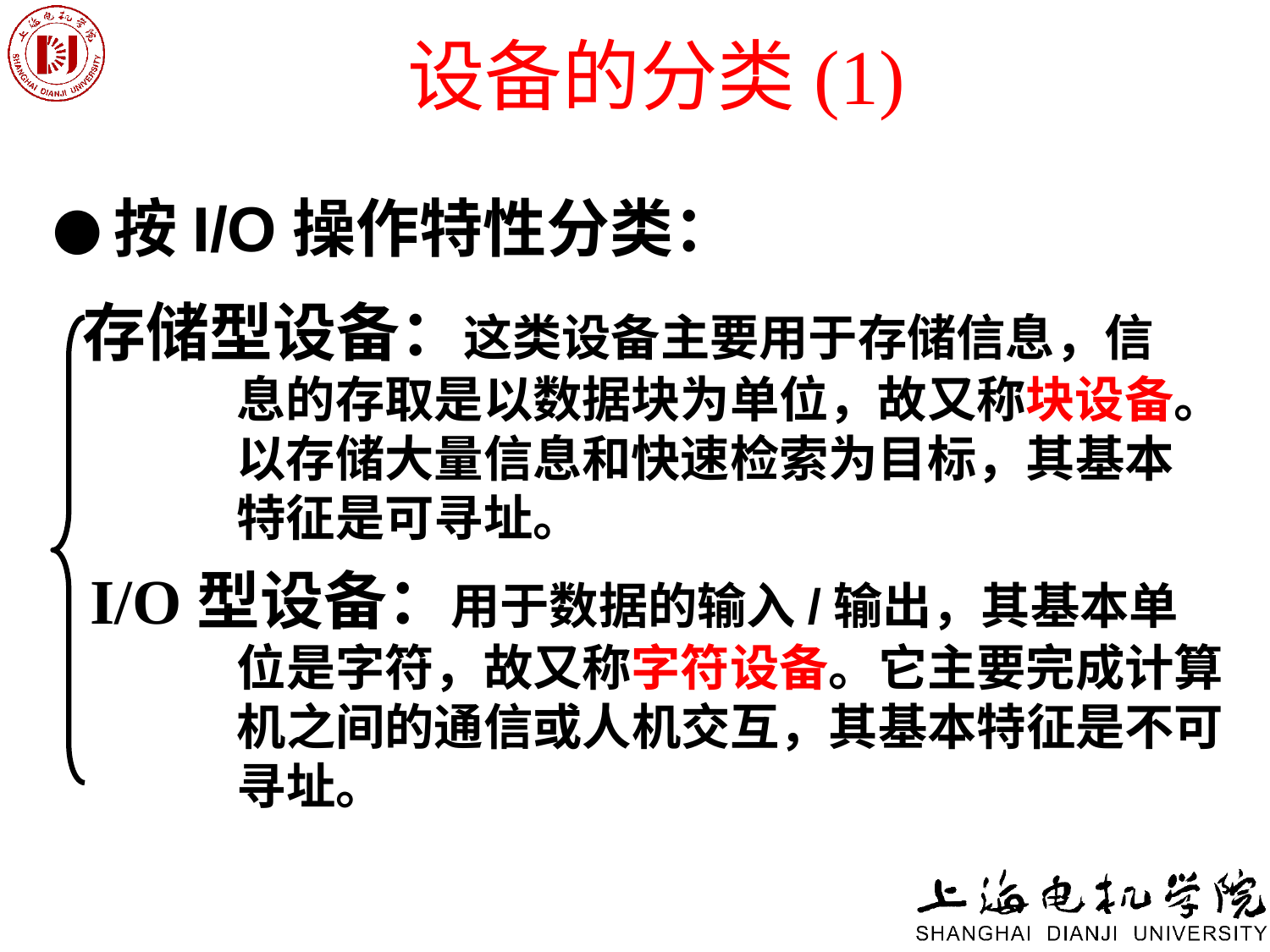

# 设备的分类(1)
●按I/O操作特性分类：
 存储型设备：这类设备主要用于存储信息，信息的存取是以数据块为单位，故又称块设备。以存储大量信息和快速检索为目标，其基本特征是可寻址。

   I/O型设备：用于数据的输入/输出，其基本单位是字符，故又称字符设备。它主要完成计算机之间的通信或人机交互，其基本特征是不可寻址。